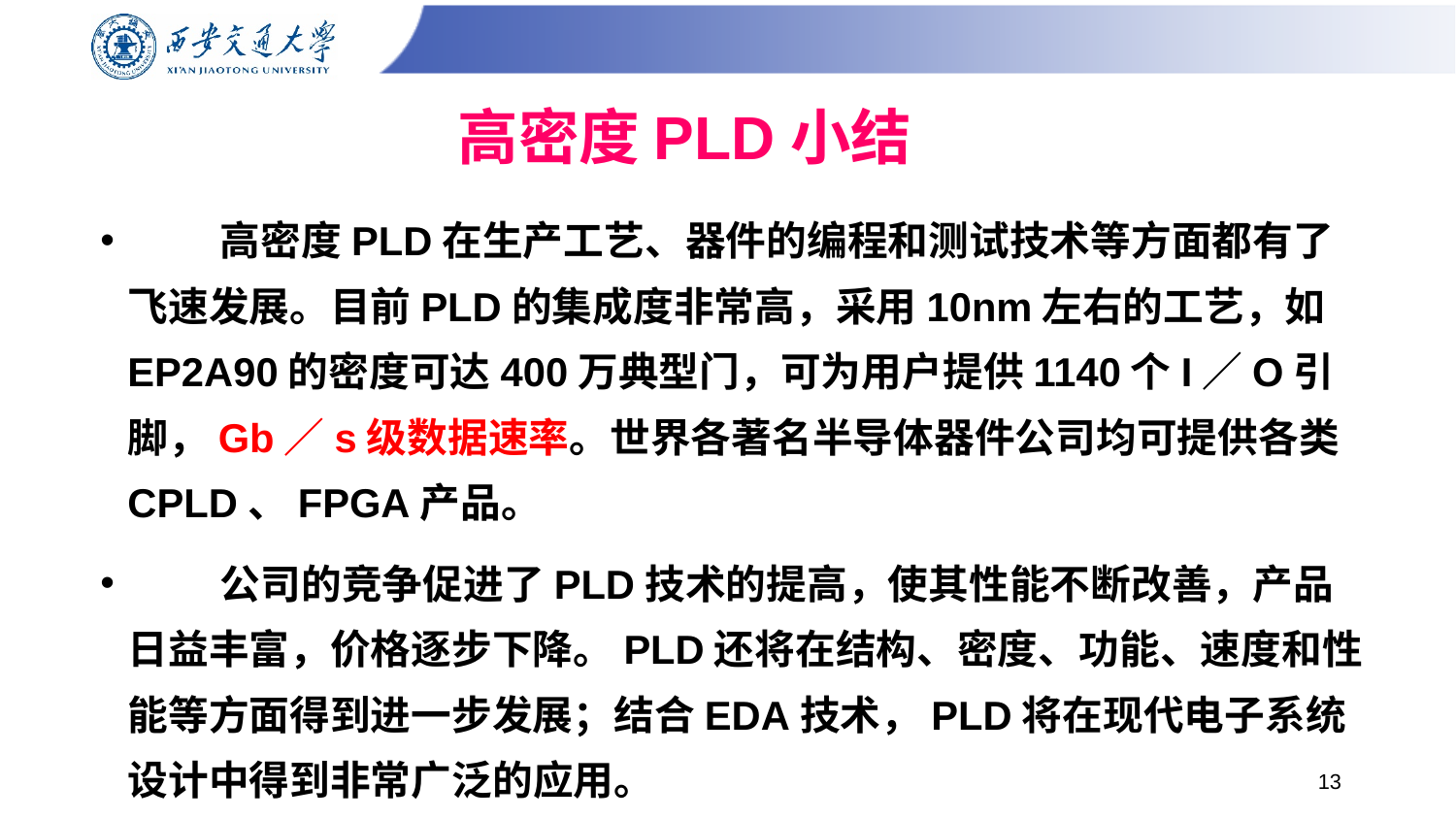

# 高密度PLD小结
         高密度PLD在生产工艺、器件的编程和测试技术等方面都有了飞速发展。目前PLD的集成度非常高，采用10nm左右的工艺，如EP2A90的密度可达400万典型门，可为用户提供1140个I／O引脚，Gb／s级数据速率。世界各著名半导体器件公司均可提供各类CPLD、FPGA产品。
         公司的竞争促进了PLD技术的提高，使其性能不断改善，产品日益丰富，价格逐步下降。PLD还将在结构、密度、功能、速度和性能等方面得到进一步发展；结合EDA技术，PLD将在现代电子系统设计中得到非常广泛的应用。
13